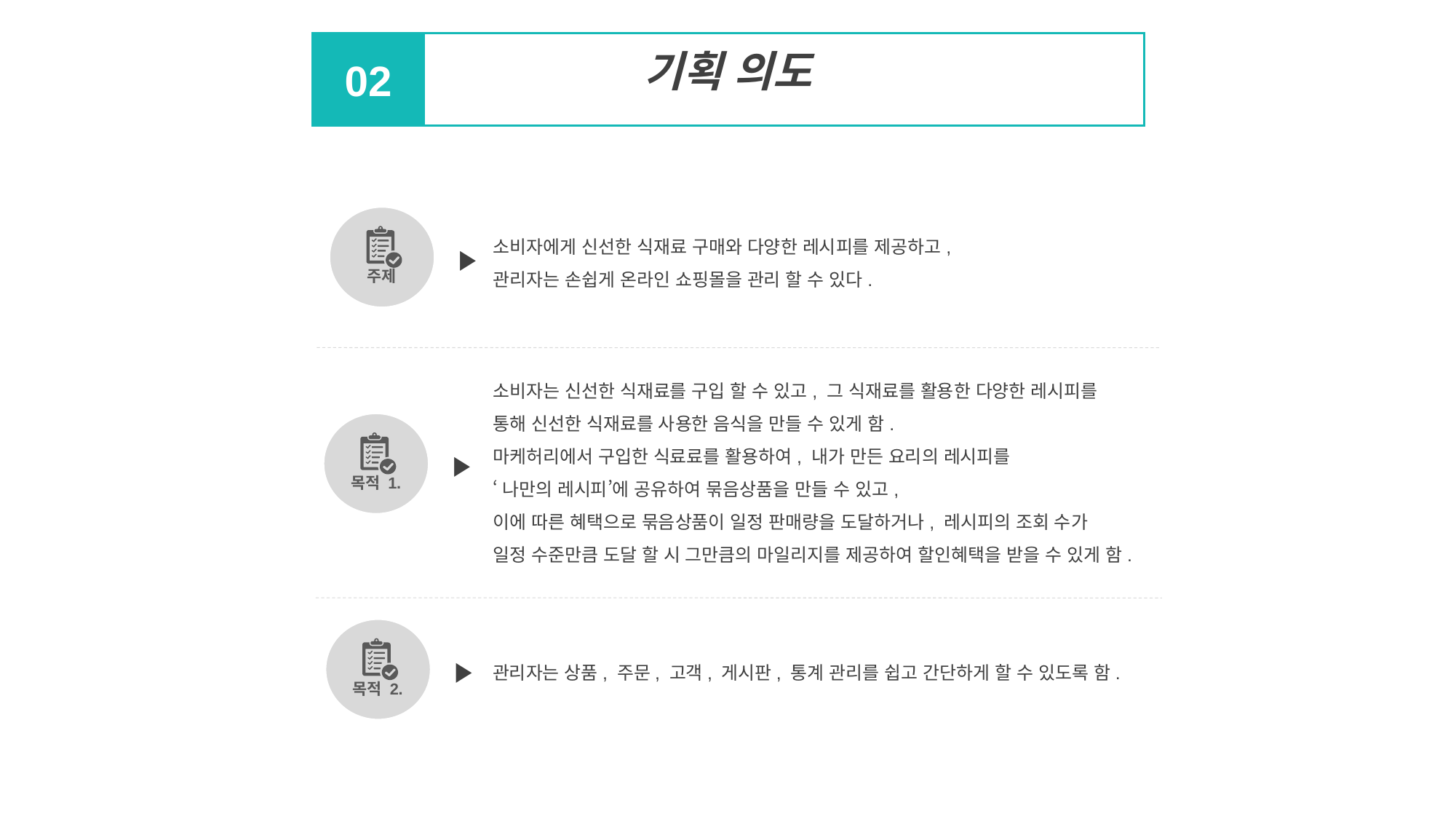

기획 의도

02

소비자에게 신선한 식재료 구매와 다양한 레시피를 제공하고,관리자는 손쉽게 온라인 쇼핑몰을 관리 할 수 있다.

▶
주제
소비자는 신선한 식재료를 구입 할 수 있고, 그 식재료를 활용한 다양한 레시피를
통해 신선한 식재료를 사용한 음식을 만들 수 있게 함.
마케허리에서 구입한 식료료를 활용하여, 내가 만든 요리의 레시피를
‘나만의 레시피’에 공유하여 묶음상품을 만들 수 있고,
이에 따른 혜택으로 묶음상품이 일정 판매량을 도달하거나, 레시피의 조회 수가
일정 수준만큼 도달 할 시 그만큼의 마일리지를 제공하여 할인혜택을 받을 수 있게 함.

▶
목적 1.

▶
관리자는 상품, 주문, 고객, 게시판, 통계 관리를 쉽고 간단하게 할 수 있도록 함.
목적 2.